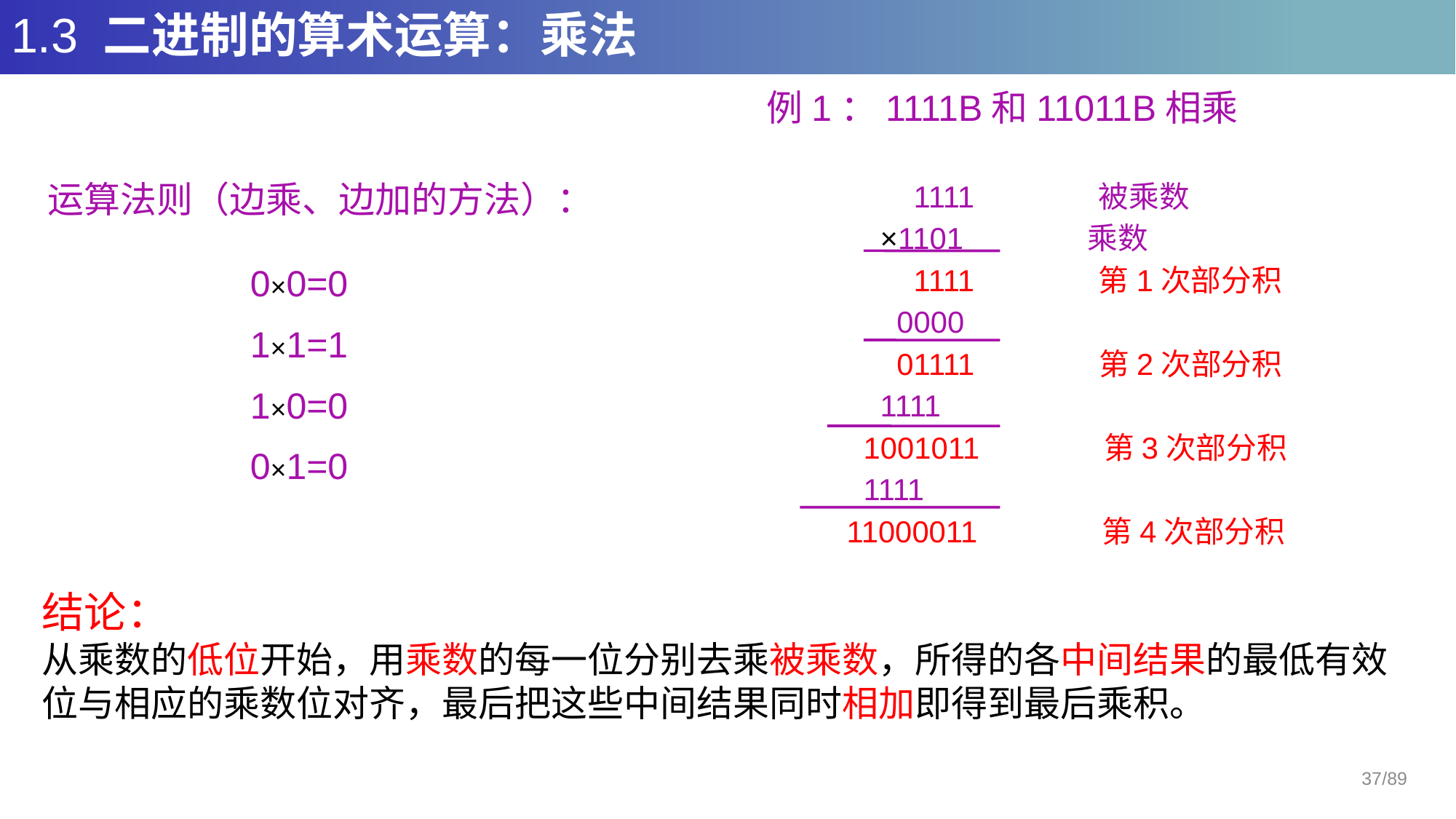

# 1.3 二进制的算术运算：乘法
例1：1111B和11011B相乘
                     1111              被乘数
                 ×1101              乘数
                     1111              第1次部分积
                   0000
                   01111              第2次部分积
                 1111
               1001011              第3次部分积
               1111
             11000011              第4次部分积
运算法则（边乘、边加的方法）：
0×0=0
1×1=1
1×0=0
0×1=0

结论：
从乘数的低位开始，用乘数的每一位分别去乘被乘数，所得的各中间结果的最低有效位与相应的乘数位对齐，最后把这些中间结果同时相加即得到最后乘积。
37/89